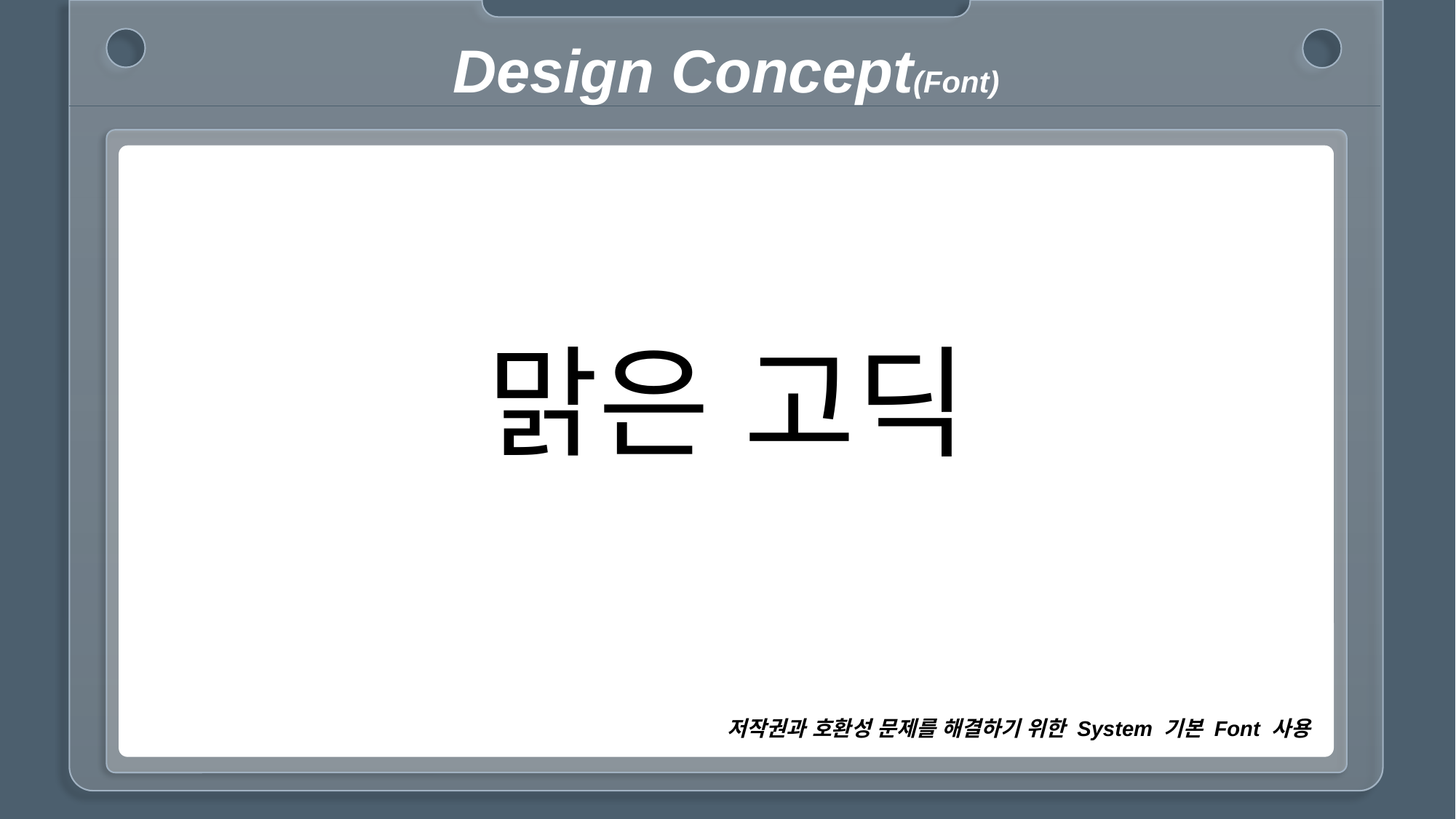

Design Concept(Font)

맑은 고딕
저작권과 호환성 문제를 해결하기 위한 System 기본 Font 사용